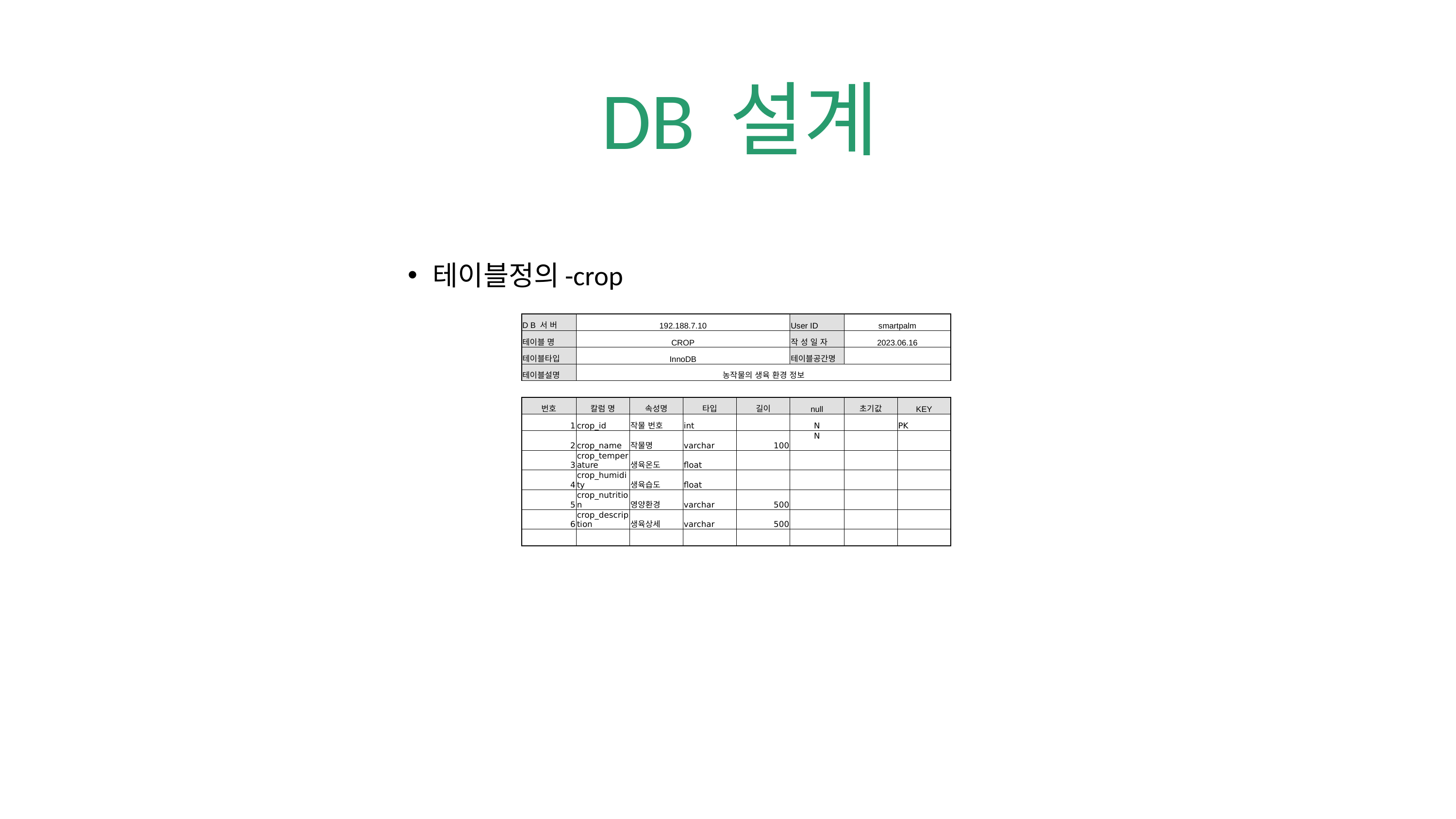

DB 설계
테이블정의-crop
| D B 서 버 | 192.188.7.10 |  |  |  | User ID | smartpalm |  |
| --- | --- | --- | --- | --- | --- | --- | --- |
| 테이블 명 | CROP |  |  |  | 작 성 일 자 | 2023.06.16 |  |
| 테이블타입 | InnoDB |  |  |  | 테이블공간명 |  |  |
| 테이블설명 | 농작물의 생육 환경 정보 |  |  |  |  |  |  |
|  |  |  |  |  |  |  |  |
| 번호 | 칼럼 명 | 속성명 | 타입 | 길이 | null | 초기값 | KEY |
| 1 | crop\_id | 작물 번호 | int |  | N |  | PK |
| 2 | crop\_name | 작물명 | varchar | 100 | N |  |  |
| 3 | crop\_temperature | 생육온도 | float |  |  |  |  |
| 4 | crop\_humidity | 생육습도 | float |  |  |  |  |
| 5 | crop\_nutrition | 영양환경 | varchar | 500 |  |  |  |
| 6 | crop\_description | 생육상세 | varchar | 500 |  |  |  |
|  |  |  |  |  |  |  |  |